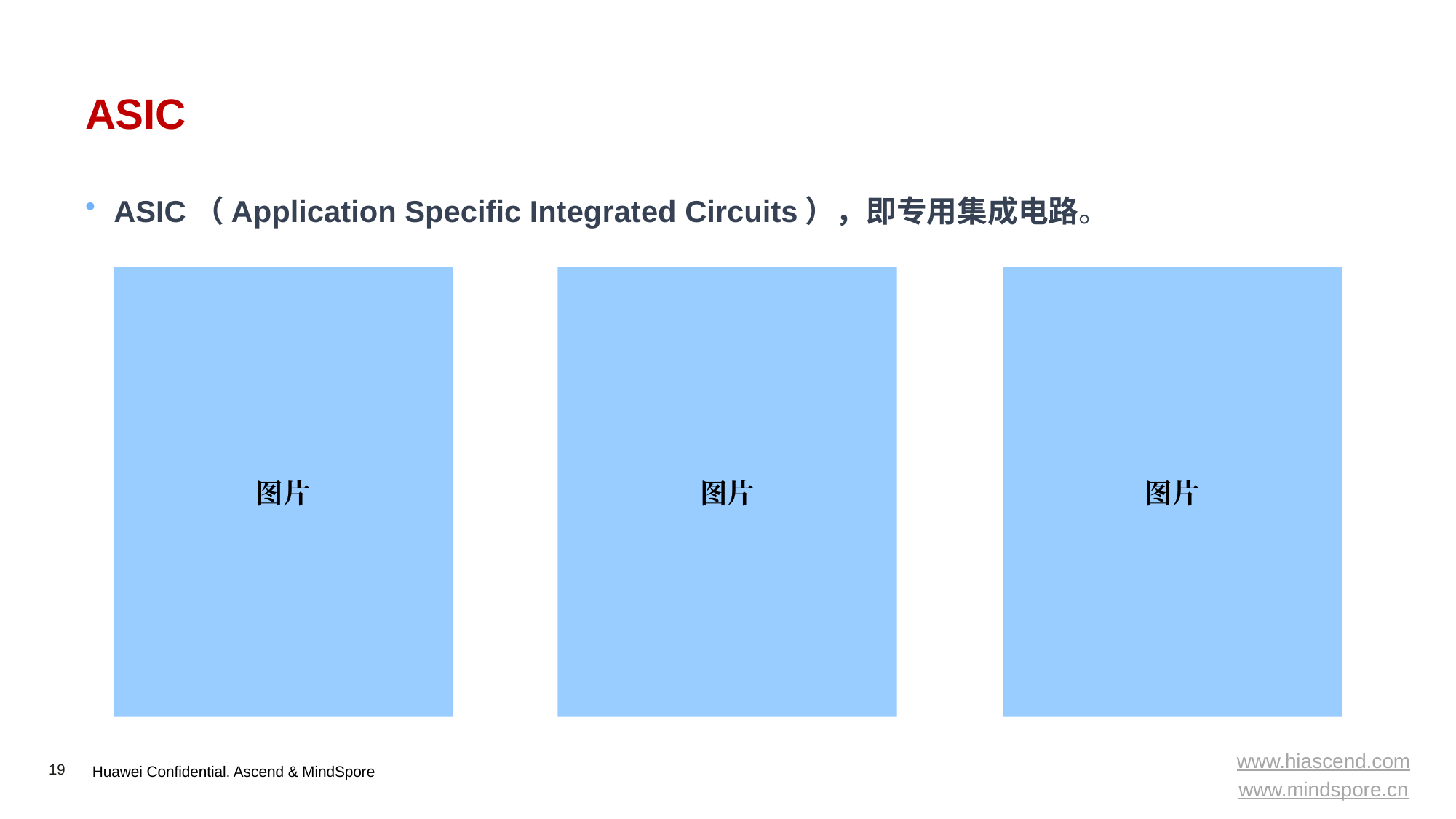

# ASIC
ASIC（Application Specific Integrated Circuits），即专用集成电路。
图片
图片
图片